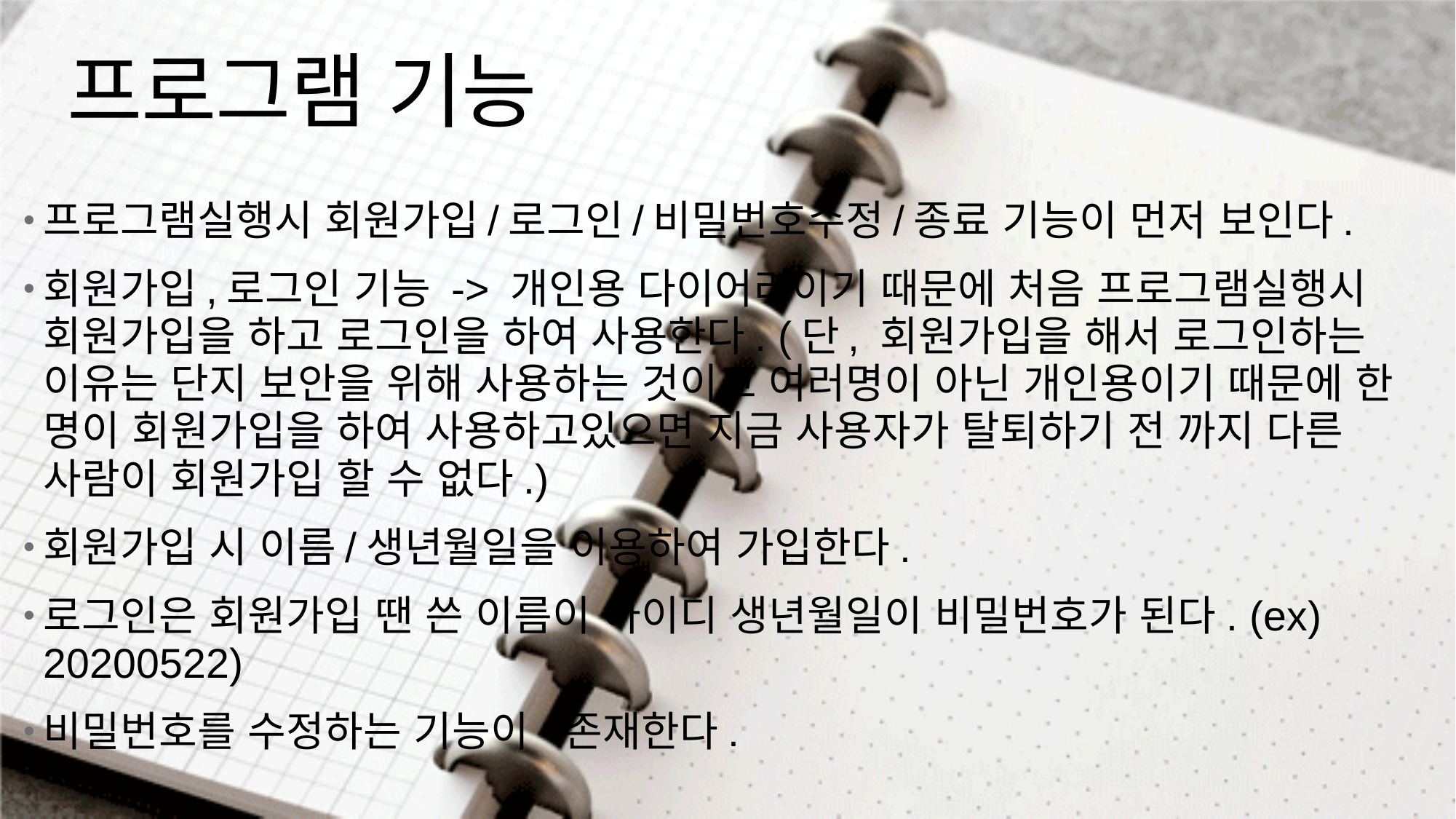

# 프로그램 기능
프로그램실행시 회원가입/로그인/비밀번호수정/종료 기능이 먼저 보인다.
회원가입,로그인 기능 -> 개인용 다이어리이기 때문에 처음 프로그램실행시 회원가입을 하고 로그인을 하여 사용한다. (단, 회원가입을 해서 로그인하는 이유는 단지 보안을 위해 사용하는 것이고 여러명이 아닌 개인용이기 때문에 한 명이 회원가입을 하여 사용하고있으면 지금 사용자가 탈퇴하기 전 까지 다른 사람이 회원가입 할 수 없다.)
회원가입 시 이름/생년월일을 이용하여 가입한다.
로그인은 회원가입 땐 쓴 이름이 아이디 생년월일이 비밀번호가 된다. (ex) 20200522)
비밀번호를 수정하는 기능이   존재한다.